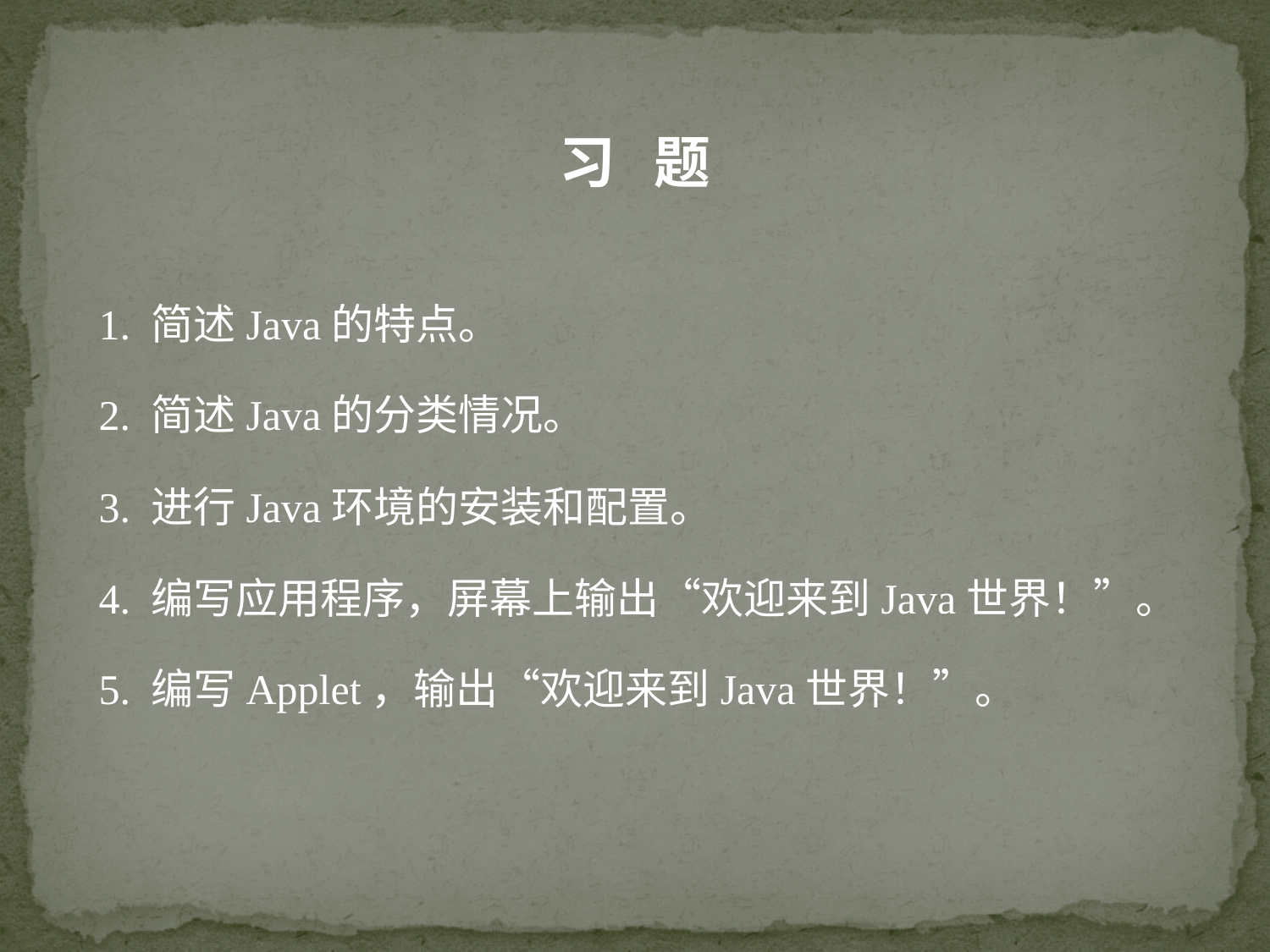

习   题
1. 简述Java的特点。
2. 简述Java的分类情况。
3. 进行Java环境的安装和配置。
4. 编写应用程序，屏幕上输出“欢迎来到Java世界！”。
5. 编写Applet，输出“欢迎来到Java世界！”。